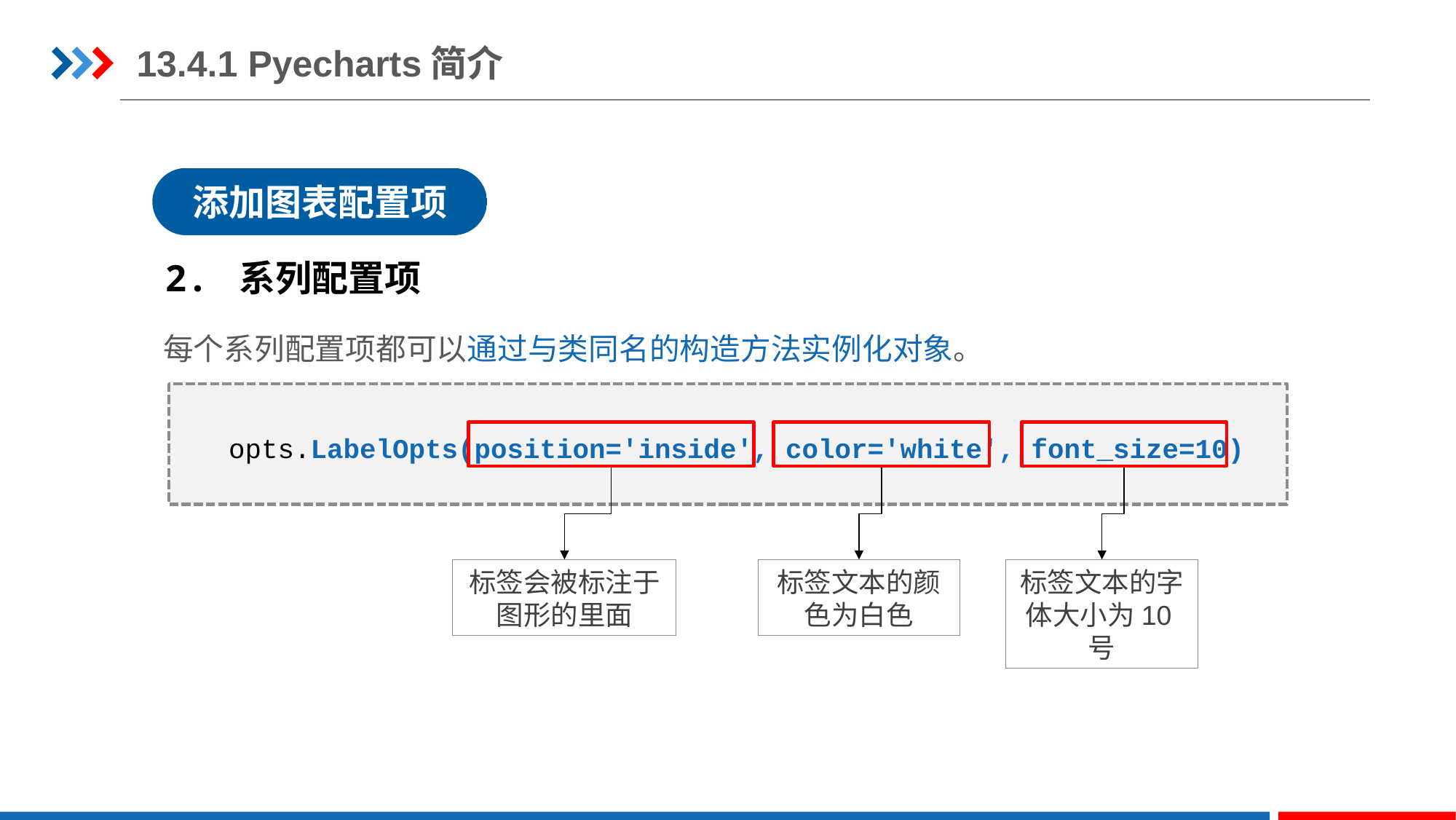

13.4.1 Pyecharts简介
添加图表配置项
2. 系列配置项
每个系列配置项都可以通过与类同名的构造方法实例化对象。

opts.LabelOpts(position='inside', color='white', font_size=10)

标签会被标注于图形的里面
标签文本的颜色为白色
标签文本的字体大小为10号